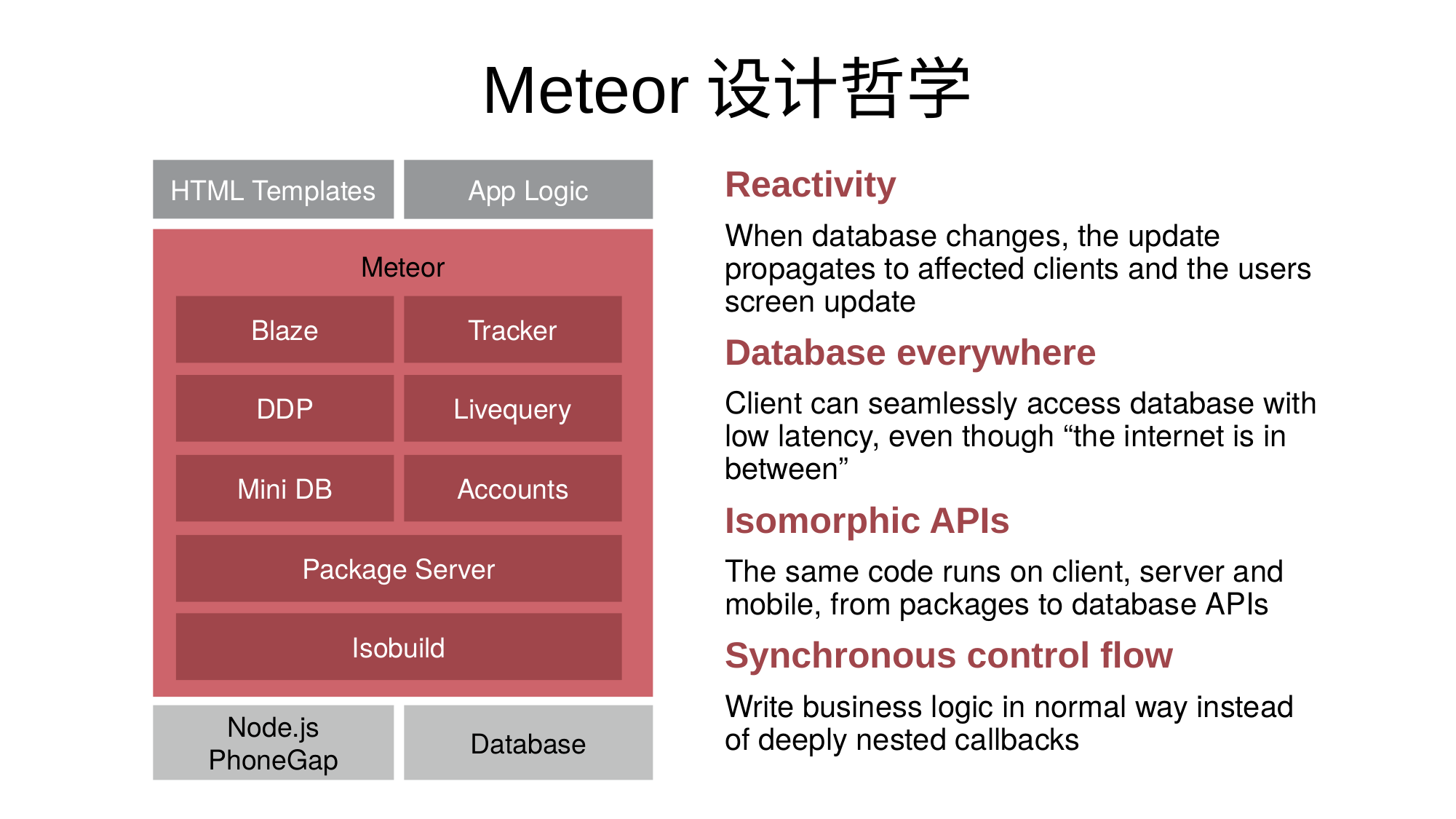

# Meteor设计哲学
App Logic
Reactivity
When database changes, the update propagates to affected clients and the users screen update
Database everywhere
Client can seamlessly access database with low latency, even though “the internet is in between”
Isomorphic APIs
The same code runs on client, server and mobile, from packages to database APIs
Synchronous control flow
Write business logic in normal way instead of deeply nested callbacks

HTML Templates
Meteor

Blaze
Tracker
DDP
Livequery
Mini DB
Accounts
Package Server
Isobuild
Node.js
PhoneGap
Database